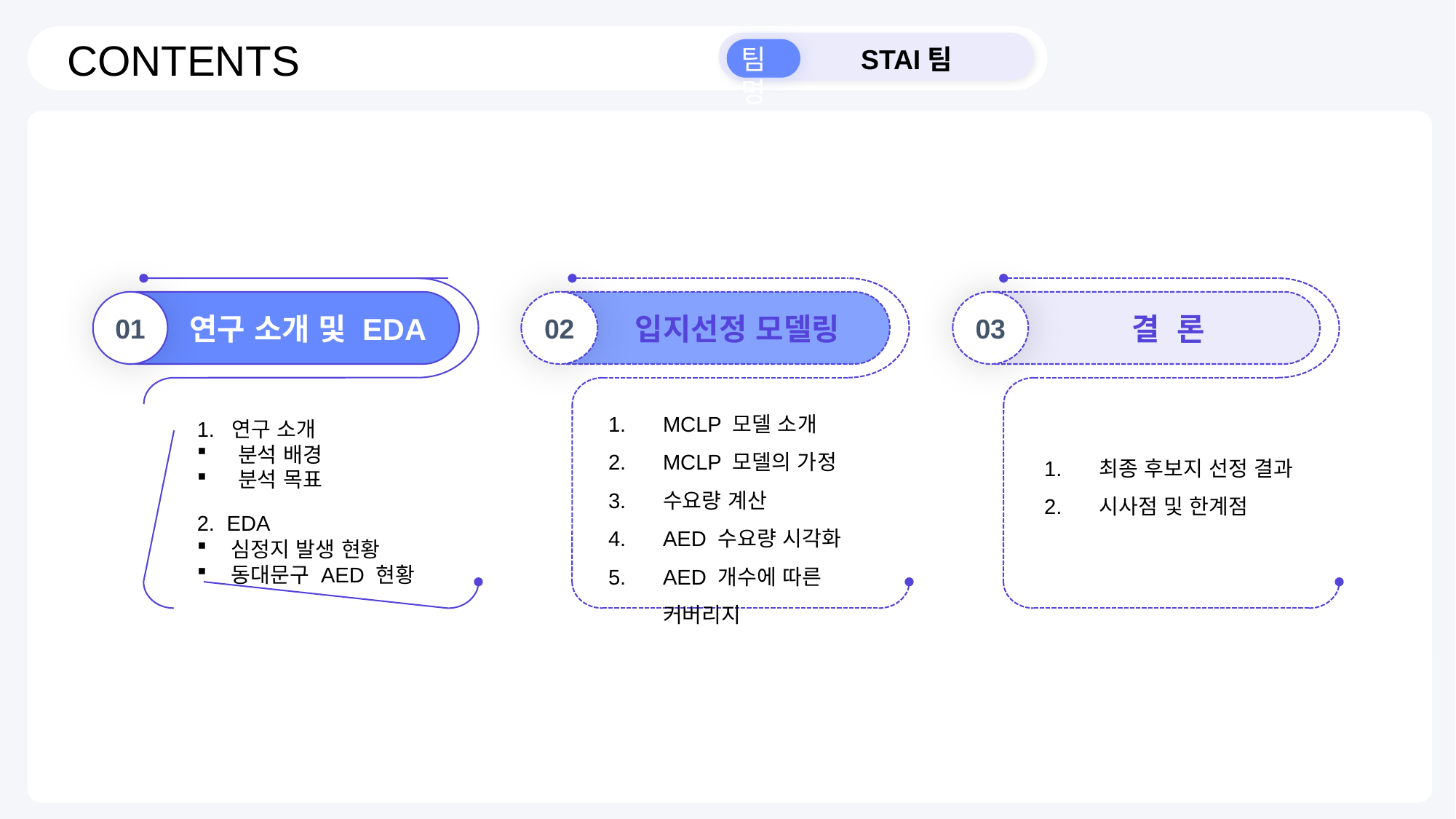

CONTENTS
팀명
STAI팀

02
입지선정 모델링

결  론
03
01
연구 소개 및 EDA

MCLP 모델 소개
MCLP 모델의 가정
수요량 계산
AED 수요량 시각화
AED 개수에 따른 커버리지
1.  연구 소개
분석 배경
분석 목표

2.  EDA
심정지 발생 현황
동대문구 AED 현황

최종 후보지 선정 결과
시사점 및 한계점